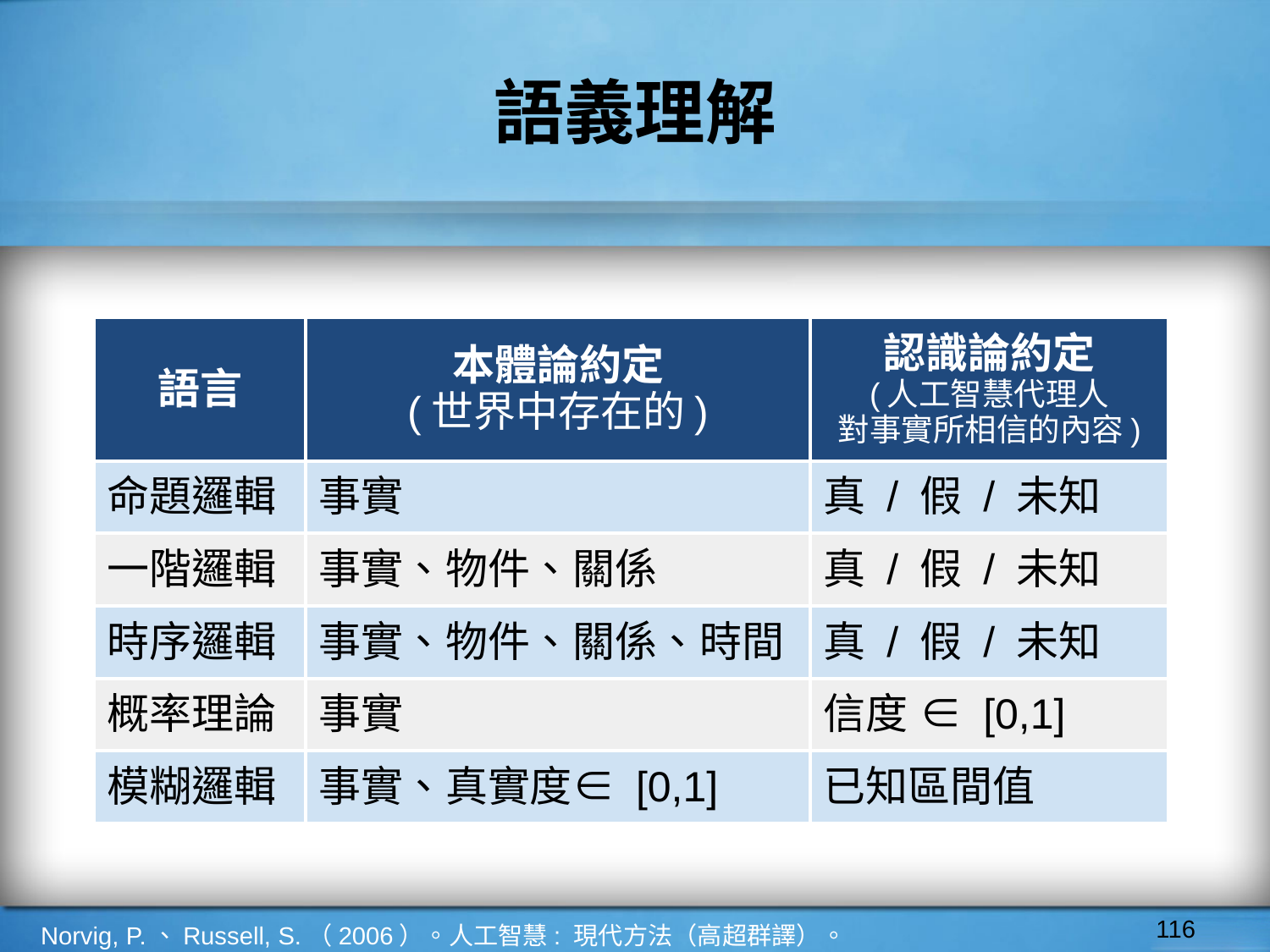

# 語義理解
| 語言 | 本體論約定 (世界中存在的) | 認識論約定 (人工智慧代理人 對事實所相信的內容) |
| --- | --- | --- |
| 命題邏輯 | 事實 | 真 / 假 / 未知 |
| 一階邏輯 | 事實、物件、關係 | 真 / 假 / 未知 |
| 時序邏輯 | 事實、物件、關係、時間 | 真 / 假 / 未知 |
| 概率理論 | 事實 | 信度 ∈ [0,1] |
| 模糊邏輯 | 事實、真實度∈ [0,1] | 已知區間值 |
116
Norvig, P.、Russell, S.（2006）。人工智慧: 現代方法（高超群譯）。